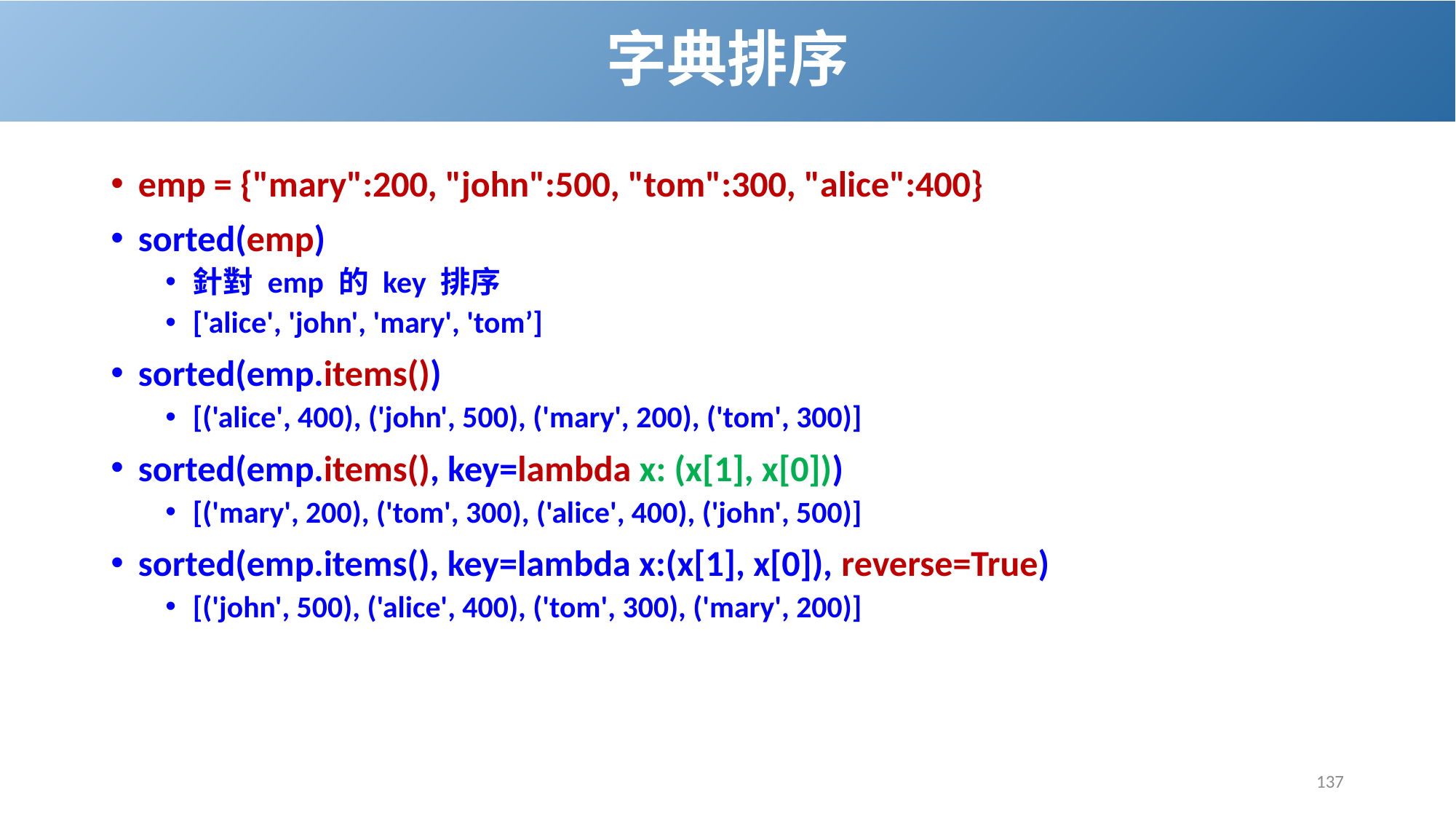

# 字典排序
emp = {"mary":200, "john":500, "tom":300, "alice":400}
sorted(emp)
針對 emp 的 key 排序
['alice', 'john', 'mary', 'tom’]
sorted(emp.items())
[('alice', 400), ('john', 500), ('mary', 200), ('tom', 300)]
sorted(emp.items(), key=lambda x: (x[1], x[0]))
[('mary', 200), ('tom', 300), ('alice', 400), ('john', 500)]
sorted(emp.items(), key=lambda x:(x[1], x[0]), reverse=True)
[('john', 500), ('alice', 400), ('tom', 300), ('mary', 200)]
137